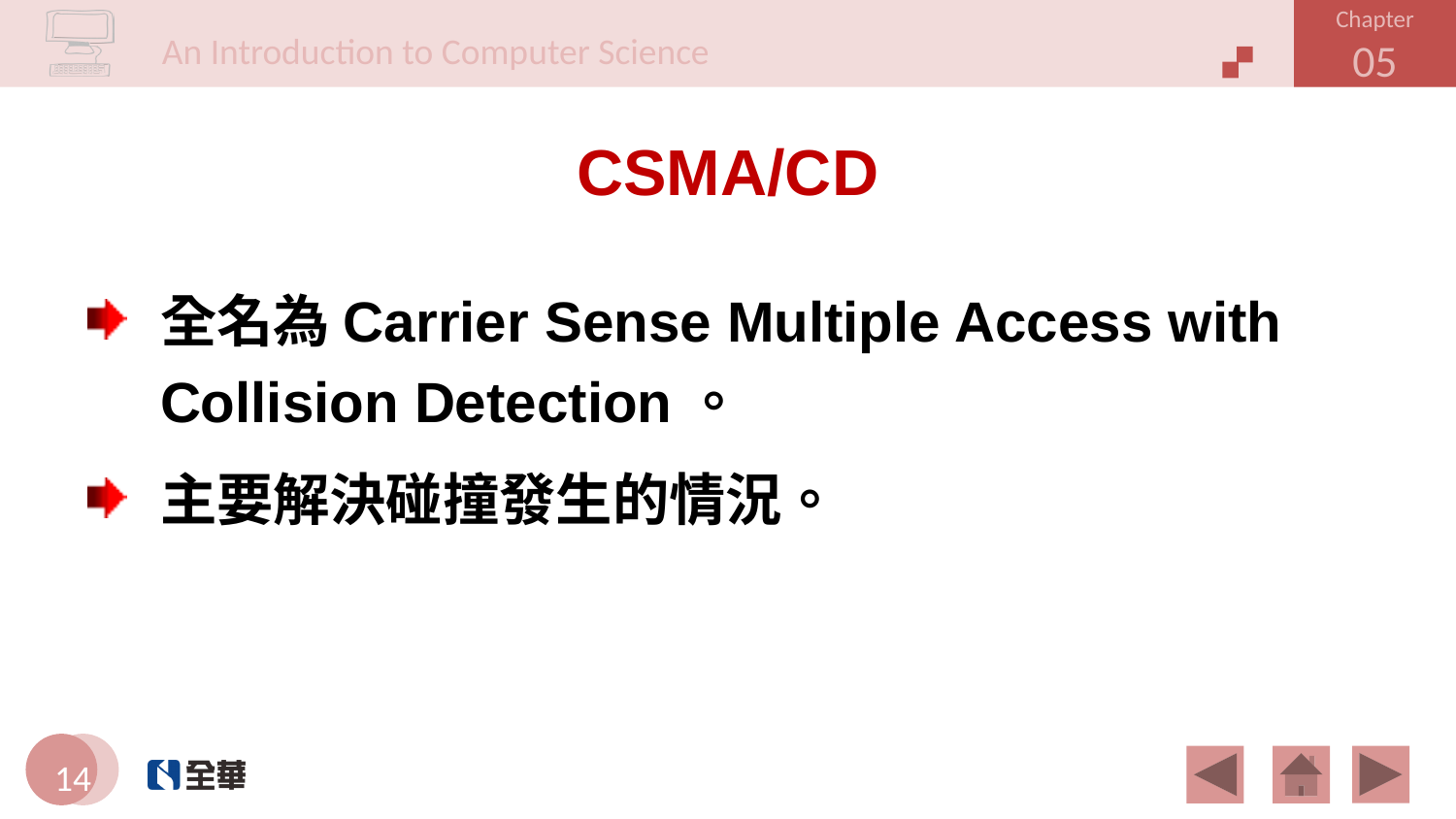

# CSMA/CD
全名為Carrier Sense Multiple Access with Collision Detection。
主要解決碰撞發生的情況。